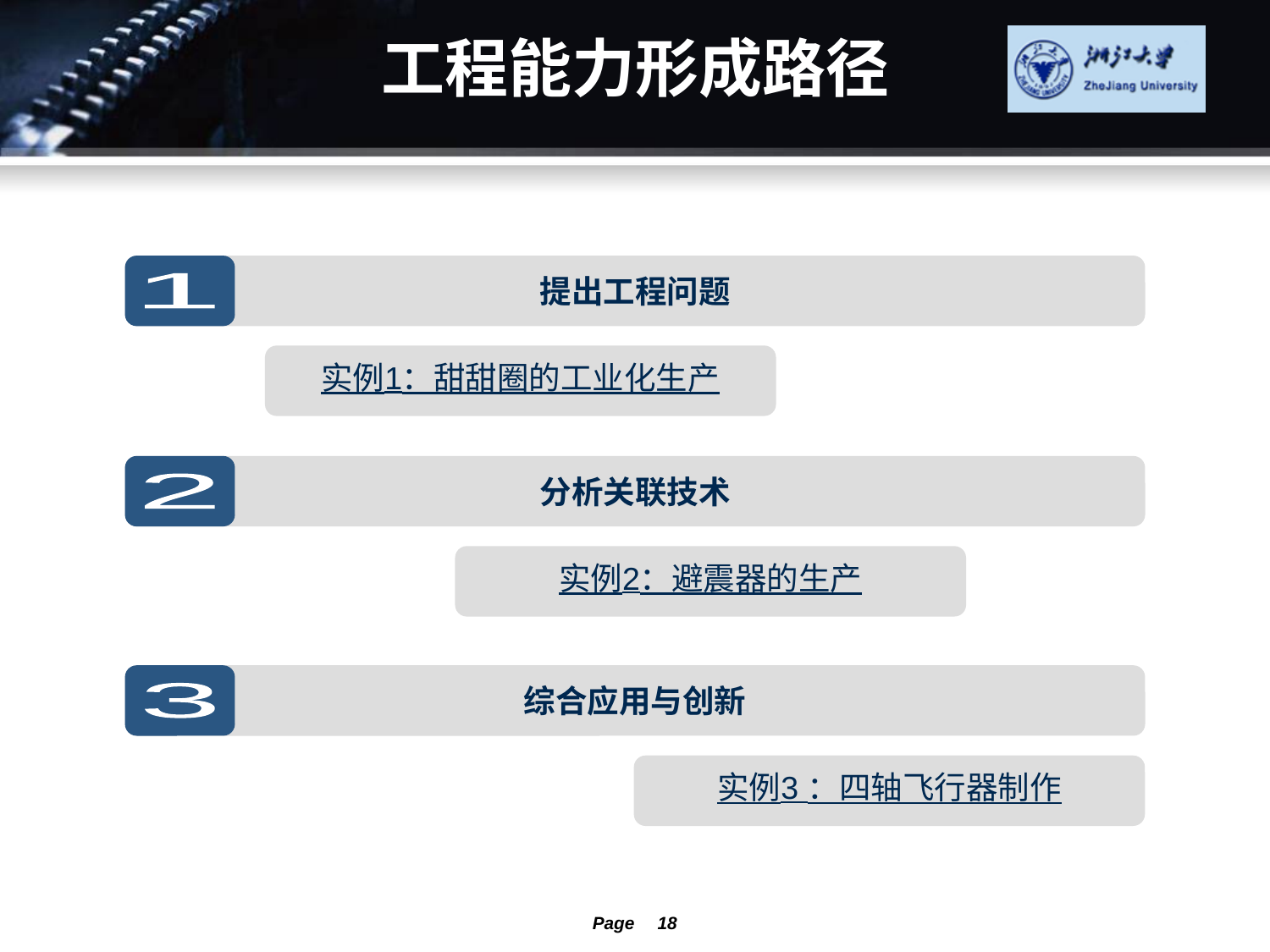

# 工程能力形成路径
提出工程问题

1
实例1：甜甜圈的工业化生产
分析关联技术

2
实例2：避震器的生产
综合应用与创新

3
实例3 ：四轴飞行器制作